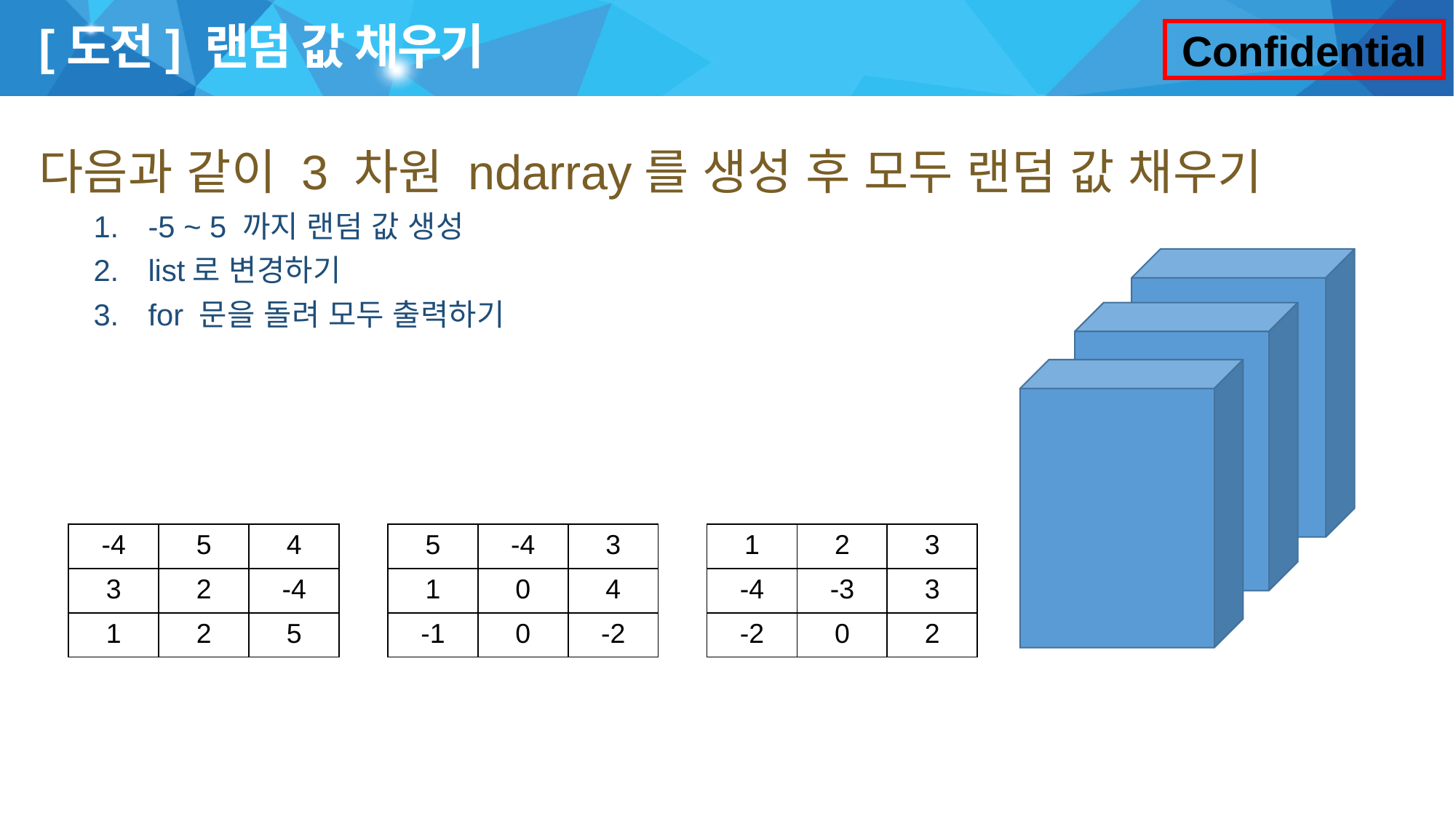

# [도전] 랜덤 값 채우기
다음과 같이 3 차원 ndarray를 생성 후 모두 랜덤 값 채우기
-5 ~ 5 까지 랜덤 값 생성
list로 변경하기
for 문을 돌려 모두 출력하기

| -4 | 5 | 4 |
| --- | --- | --- |
| 3 | 2 | -4 |
| 1 | 2 | 5 |
| 5 | -4 | 3 |
| --- | --- | --- |
| 1 | 0 | 4 |
| -1 | 0 | -2 |
| 1 | 2 | 3 |
| --- | --- | --- |
| -4 | -3 | 3 |
| -2 | 0 | 2 |